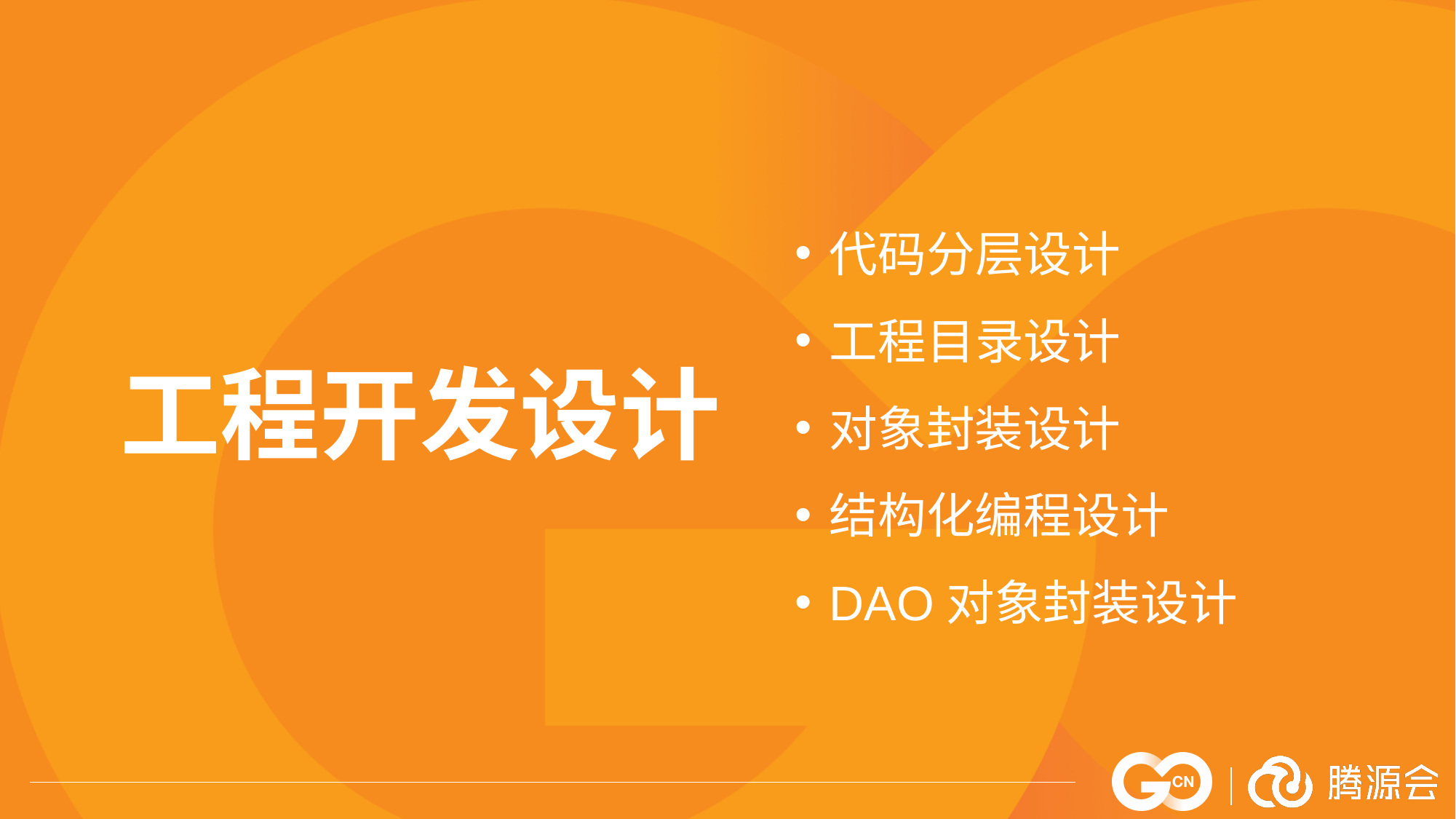

代码分层设计
工程目录设计
对象封装设计
结构化编程设计
DAO对象封装设计

工程开发设计